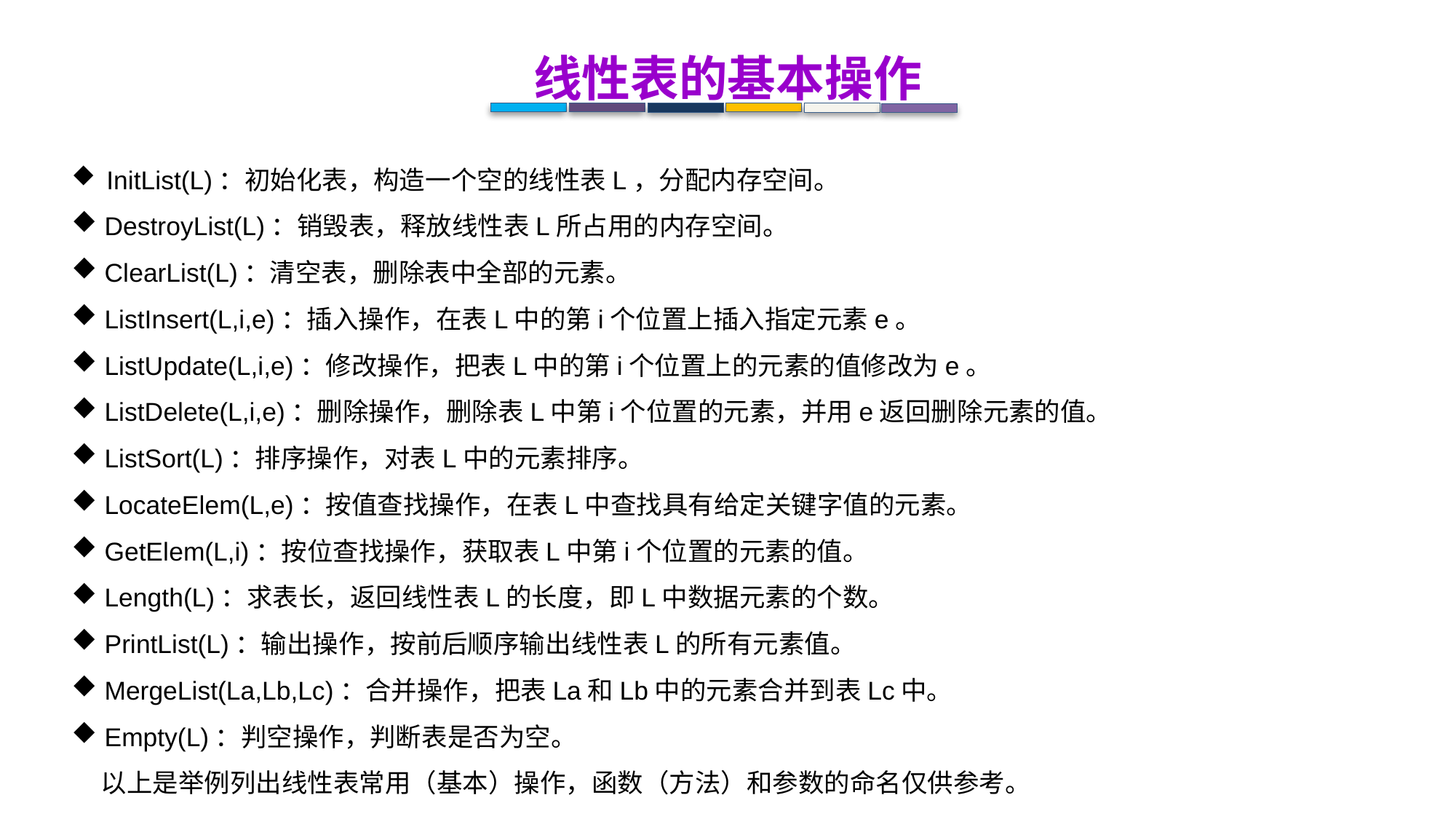

线性表的基本操作

  InitList(L)：初始化表，构造一个空的线性表L，分配内存空间。
 DestroyList(L)：销毁表，释放线性表L所占用的内存空间。
 ClearList(L)：清空表，删除表中全部的元素。
 ListInsert(L,i,e)：插入操作，在表L中的第i个位置上插入指定元素e。
 ListUpdate(L,i,e)：修改操作，把表L中的第i个位置上的元素的值修改为e。
 ListDelete(L,i,e)：删除操作，删除表L中第i个位置的元素，并用e返回删除元素的值。
 ListSort(L)：排序操作，对表L中的元素排序。
 LocateElem(L,e)：按值查找操作，在表L中查找具有给定关键字值的元素。
 GetElem(L,i)：按位查找操作，获取表L中第i个位置的元素的值。
 Length(L)：求表长，返回线性表L的长度，即L中数据元素的个数。
 PrintList(L)：输出操作，按前后顺序输出线性表L的所有元素值。
 MergeList(La,Lb,Lc)：合并操作，把表La和Lb中的元素合并到表Lc中。
 Empty(L)：判空操作，判断表是否为空。
    以上是举例列出线性表常用（基本）操作，函数（方法）和参数的命名仅供参考。